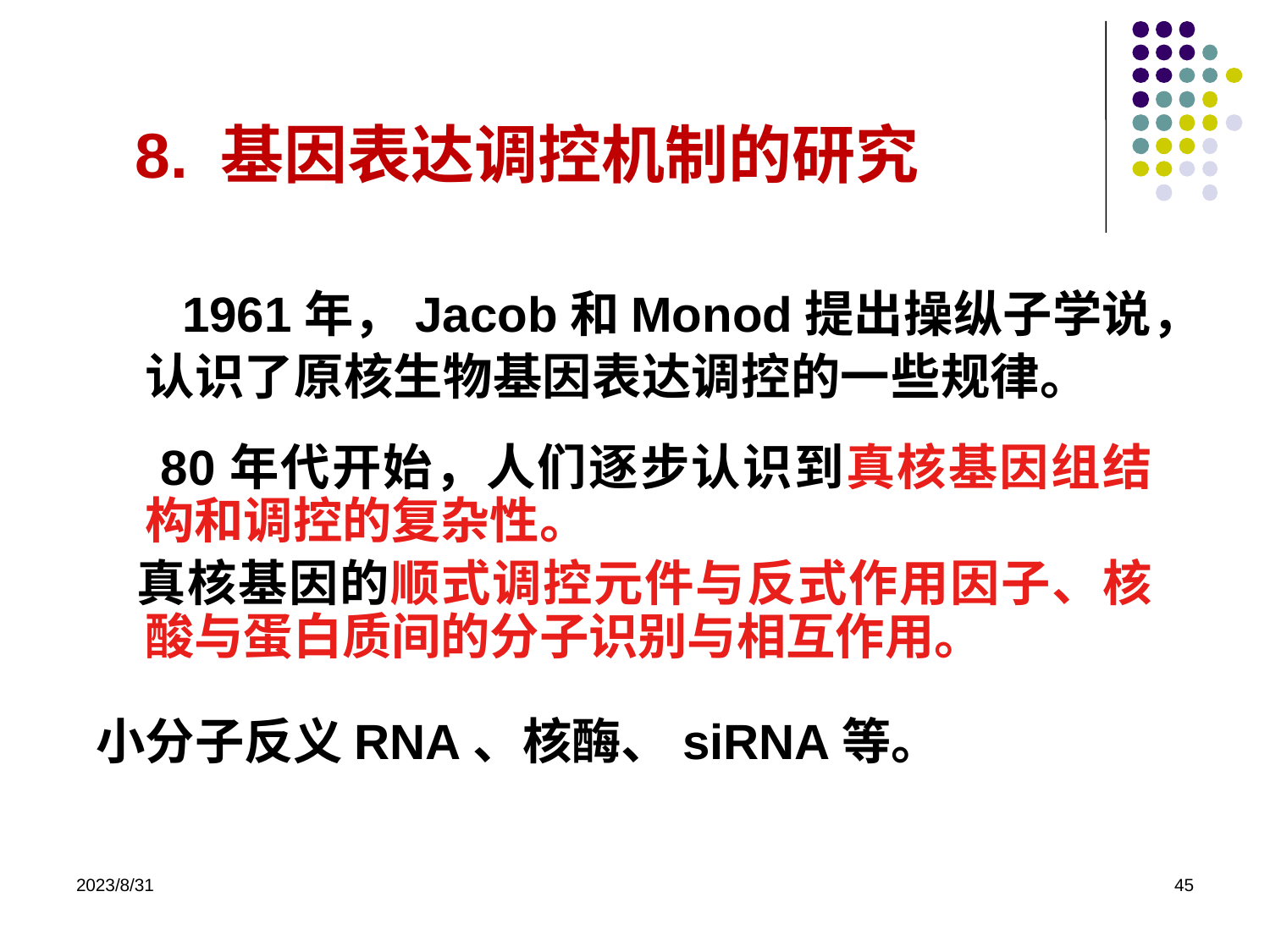

# 8. 基因表达调控机制的研究
      1961年，Jacob和Monod提出操纵子学说，认识了原核生物基因表达调控的一些规律。
    80年代开始，人们逐步认识到真核基因组结构和调控的复杂性。
  真核基因的顺式调控元件与反式作用因子、核酸与蛋白质间的分子识别与相互作用。
小分子反义RNA、核酶、siRNA等。
2023/8/31
45